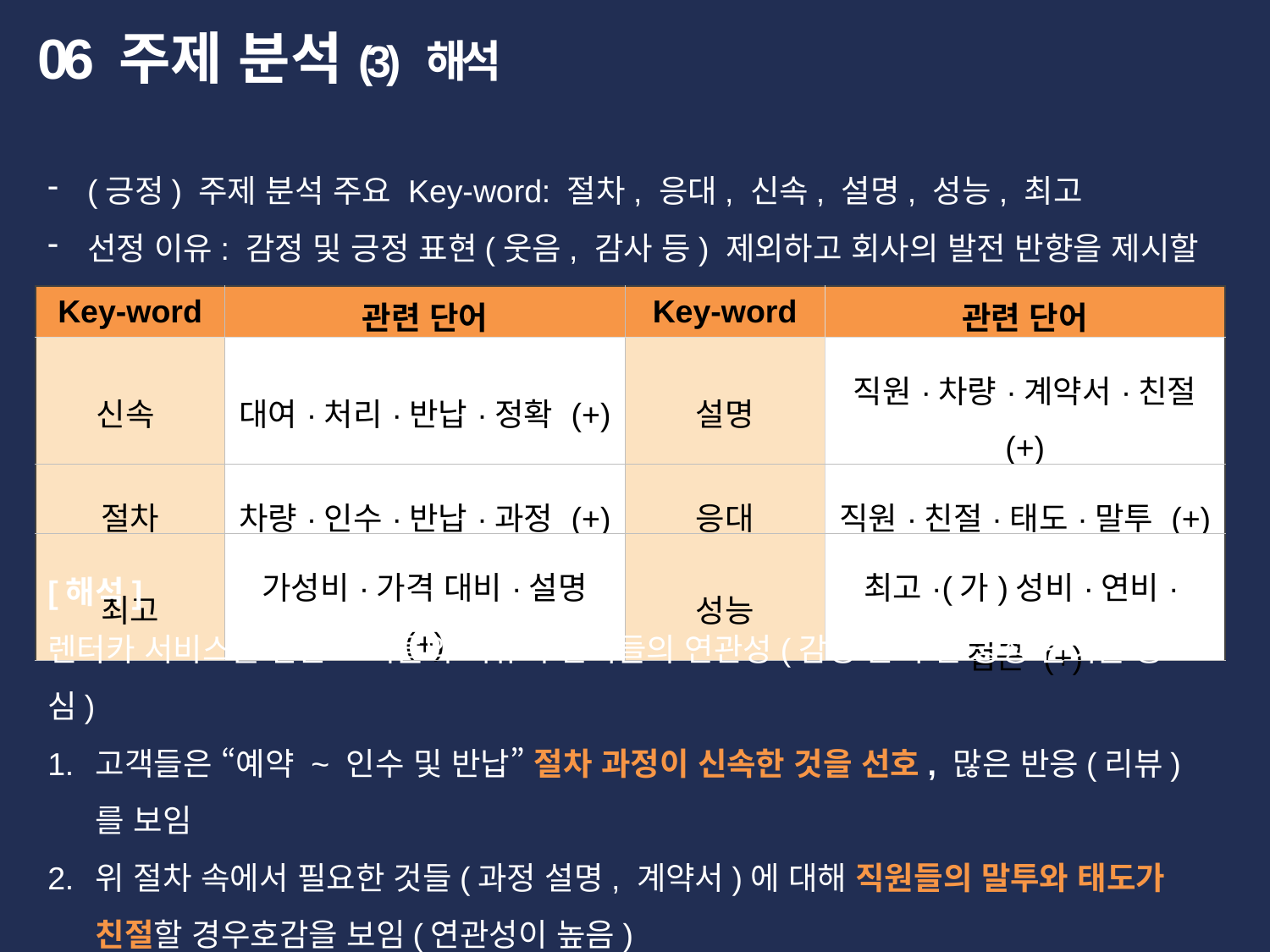

06
주제 분석
(3)  해석
(긍정) 주제 분석 주요 Key-word: 절차, 응대, 신속, 설명, 성능, 최고
선정 이유: 감정 및 긍정 표현(웃음, 감사 등) 제외하고 회사의 발전 반향을 제시할 만한 키워드

| Key-word | 관련 단어 | Key-word | 관련 단어 |
| --- | --- | --- | --- |
| 신속 | 대여·처리·반납·정확 (+) | 설명 | 직원·차량·계약서·친절 (+) |
| 절차 | 차량·인수·반납·과정 (+) | 응대 | 직원·친절·태도·말투 (+) |
| 최고 | 가성비·가격 대비·설명 (+) | 성능 | 최고·(가)성비·연비·접근 (+) |
[해석]
렌터카 서비스를 받은 고객들의 리뷰의 단어들의 연관성(감성 분석 간 긍정 단어들 중심)
고객들은 “예약 ~ 인수 및 반납” 절차 과정이 신속한 것을 선호, 많은 반응(리뷰)를 보임
위 절차 속에서 필요한 것들(과정 설명, 계약서)에 대해 직원들의 말투와 태도가 친절할 경우호감을 보임(연관성이 높음)
가격 및 차량 성능(연비) 등 가성비 요소에 장점에 대해 긍정적 표현과 연관성이 높음
→ 렌터카 절차 과정을 menual화를 통한 신속한 대처, 직원들에 대한 지속적 교육(친절 교육)